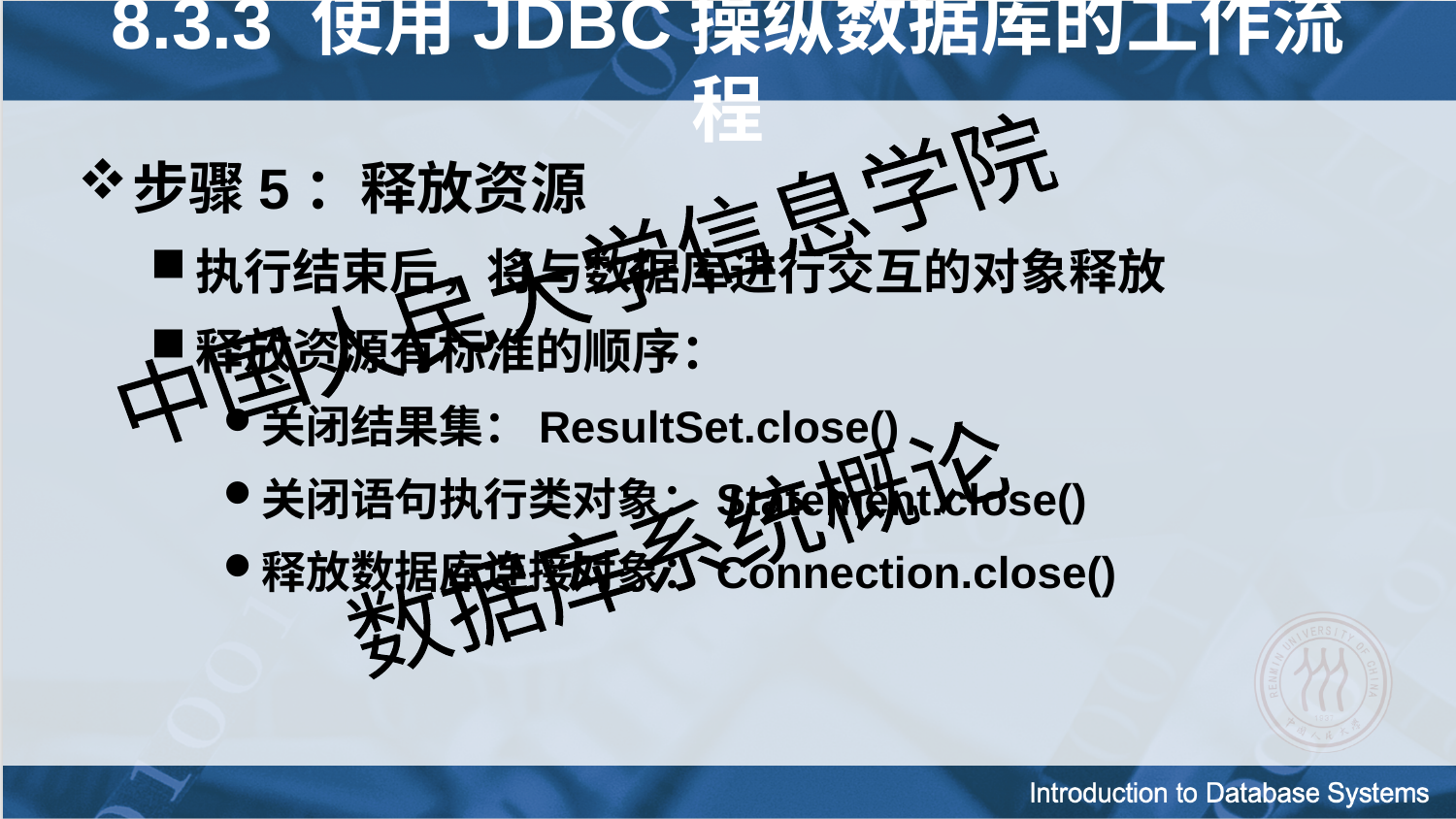

8.3.3 使用JDBC操纵数据库的工作流程
步骤5：释放资源
执行结束后，将与数据库进行交互的对象释放
释放资源有标准的顺序：
关闭结果集：ResultSet.close()
关闭语句执行类对象：Statement.close()
释放数据库连接对象：Connection.close()